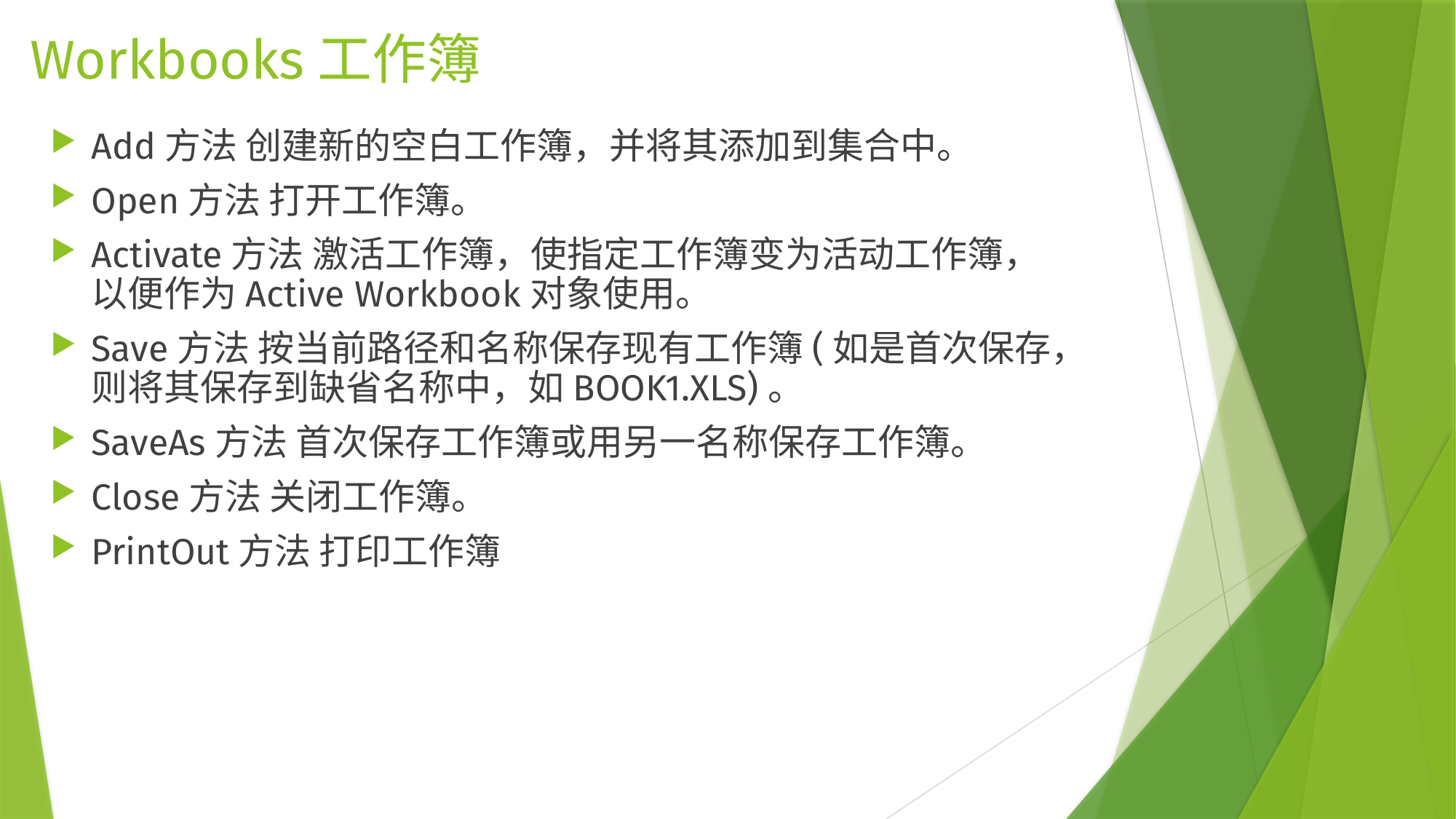

# Workbooks工作簿
Add方法 创建新的空白工作簿，并将其添加到集合中。
Open方法 打开工作簿。
Activate方法 激活工作簿，使指定工作簿变为活动工作簿，以便作为Active Workbook对象使用。
Save方法 按当前路径和名称保存现有工作簿(如是首次保存，则将其保存到缺省名称中，如BOOK1.XLS)。
SaveAs方法 首次保存工作簿或用另一名称保存工作簿。
Close方法 关闭工作簿。
PrintOut方法 打印工作簿